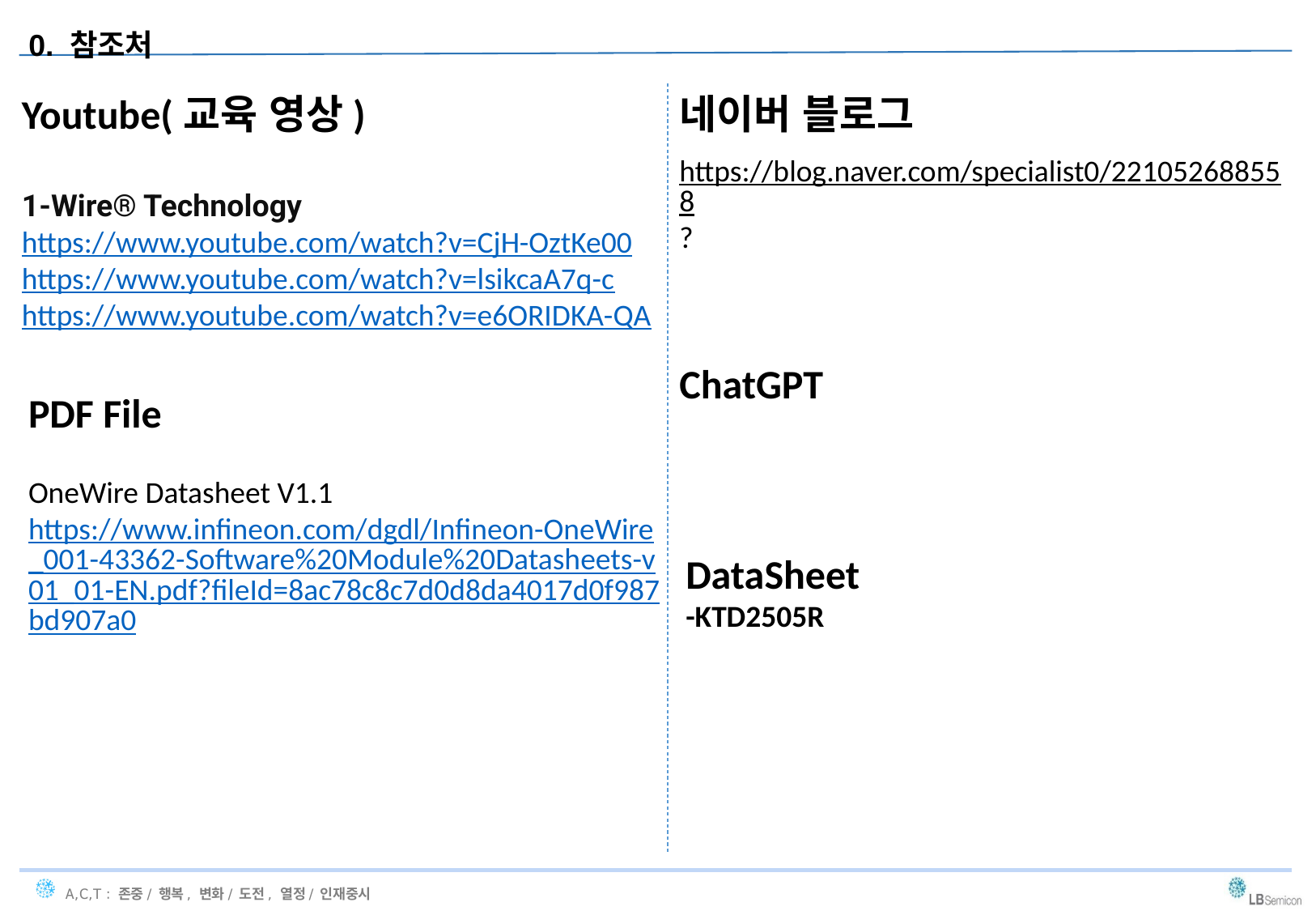

0. 참조처
Youtube(교육 영상)

1-Wire® Technology
https://www.youtube.com/watch?v=CjH-OztKe00
https://www.youtube.com/watch?v=lsikcaA7q-c
https://www.youtube.com/watch?v=e6ORIDKA-QA

네이버 블로그

https://blog.naver.com/specialist0/221052688558?

ChatGPT
PDF File

OneWire Datasheet V1.1
https://www.infineon.com/dgdl/Infineon-OneWire_001-43362-Software%20Module%20Datasheets-v01_01-EN.pdf?fileId=8ac78c8c7d0d8da4017d0f987bd907a0

DataSheet
-KTD2505R